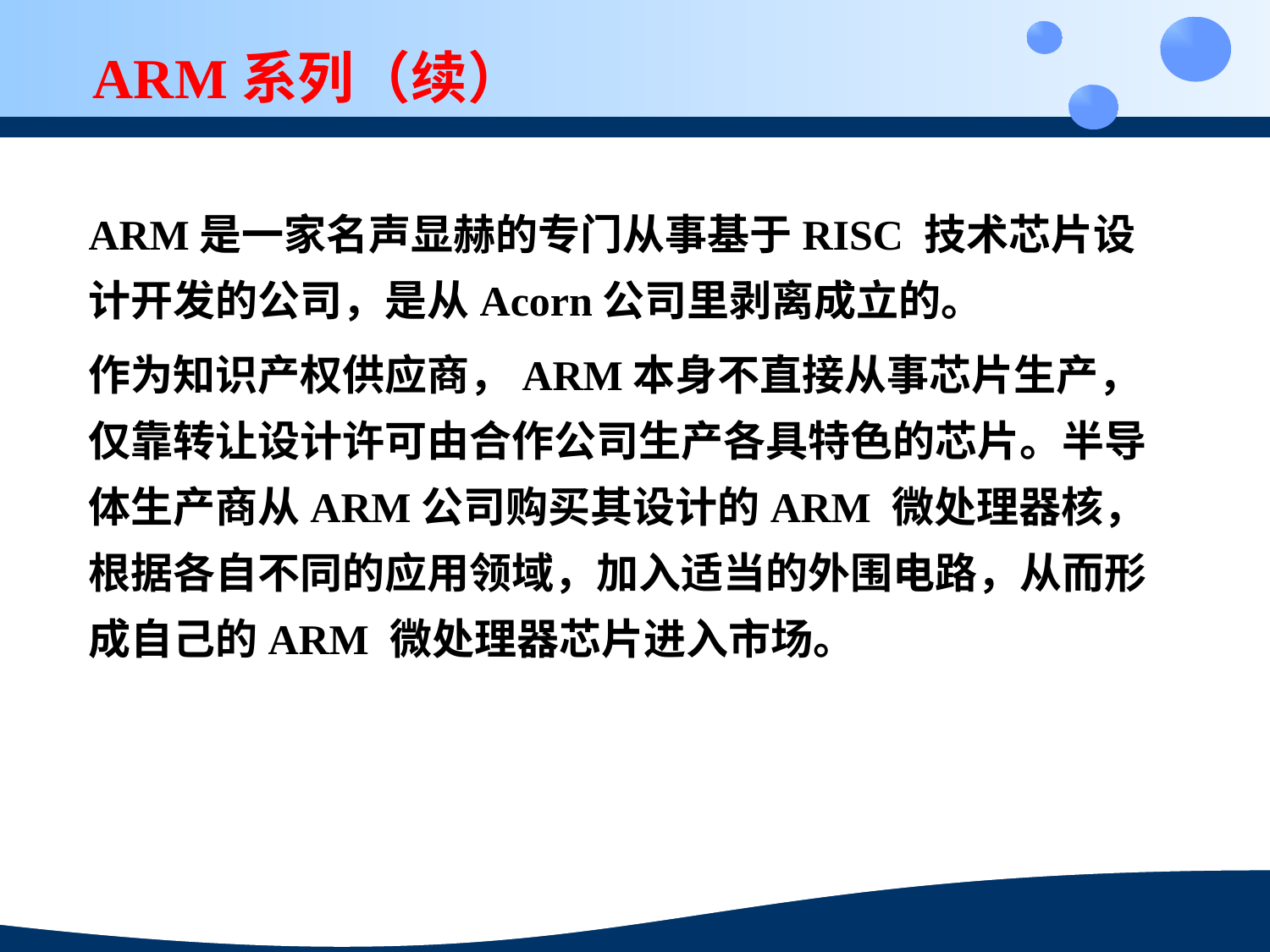

ARM系列（续）
ARM是一家名声显赫的专门从事基于RISC 技术芯片设计开发的公司，是从Acorn公司里剥离成立的。
作为知识产权供应商，ARM本身不直接从事芯片生产，仅靠转让设计许可由合作公司生产各具特色的芯片。半导体生产商从ARM公司购买其设计的ARM 微处理器核，根据各自不同的应用领域，加入适当的外围电路，从而形成自己的ARM 微处理器芯片进入市场。